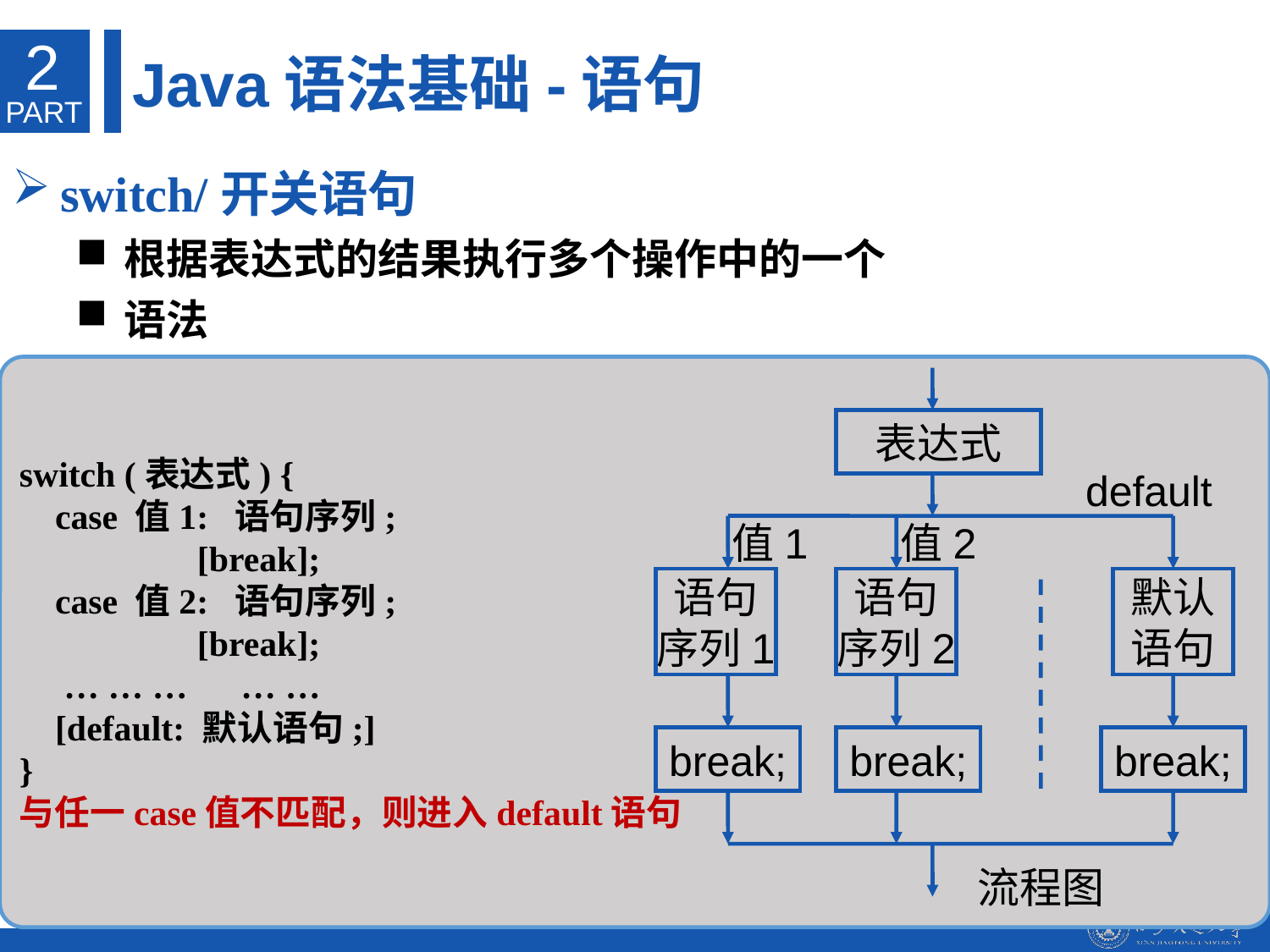

2
Java语法基础-语句

PART
switch/开关语句
根据表达式的结果执行多个操作中的一个
语法
switch (表达式) {
    case 值1:  语句序列;
                    [break];
    case 值2:  语句序列;
                    [break];
     … … …      … …
    [default: 默认语句;]
}
与任一case值不匹配，则进入default语句

表达式
default

值1

值2

语句
序列1
语句
序列2
默认
语句

break;
break;
break;

流程图